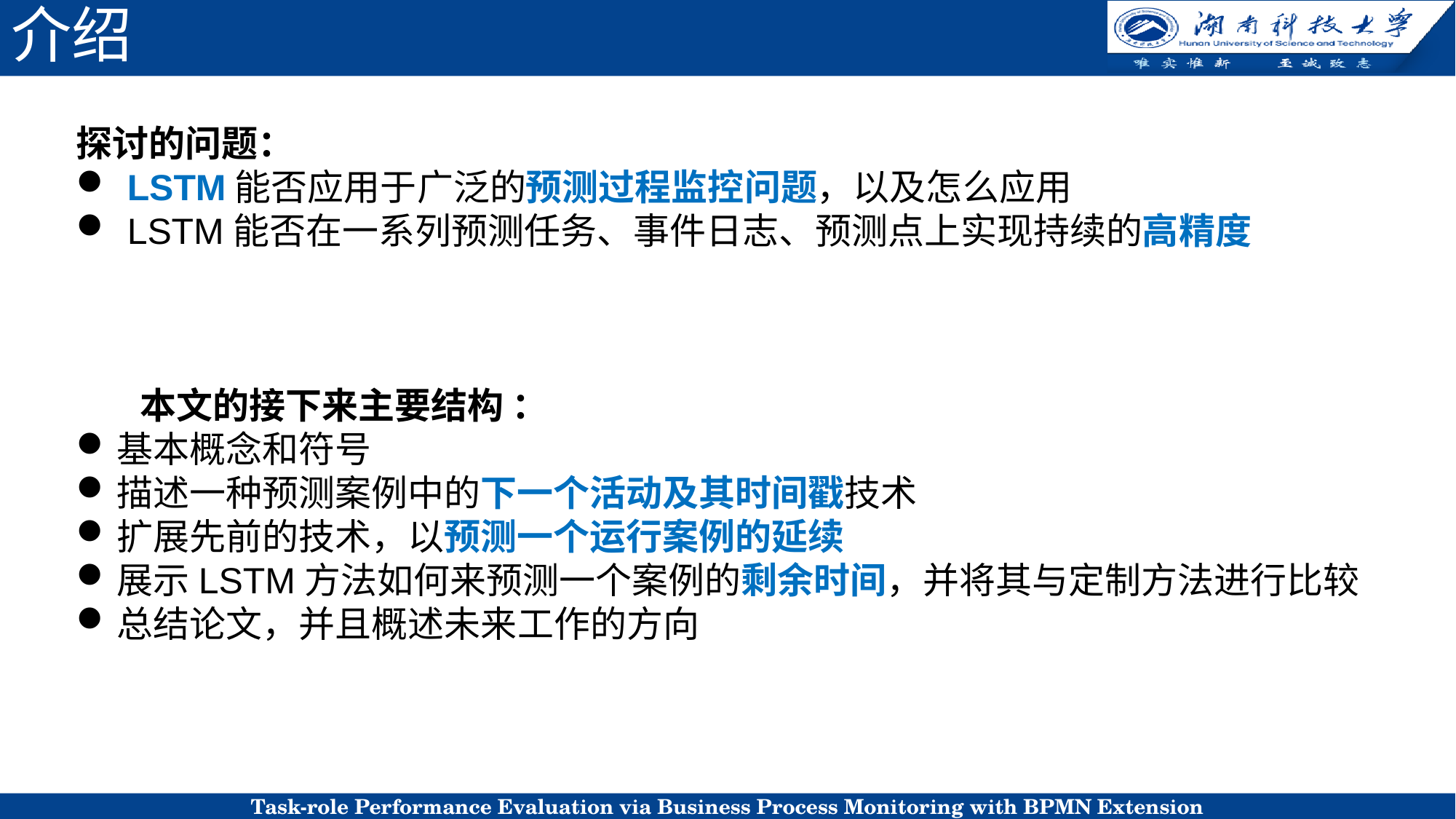

# 介绍

探讨的问题：
 LSTM能否应用于广泛的预测过程监控问题，以及怎么应用
 LSTM能否在一系列预测任务、事件日志、预测点上实现持续的高精度

本文的接下来主要结构 ：
基本概念和符号
描述一种预测案例中的下一个活动及其时间戳技术
扩展先前的技术，以预测一个运行案例的延续
展示LSTM方法如何来预测一个案例的剩余时间，并将其与定制方法进行比较
总结论文，并且概述未来工作的方向